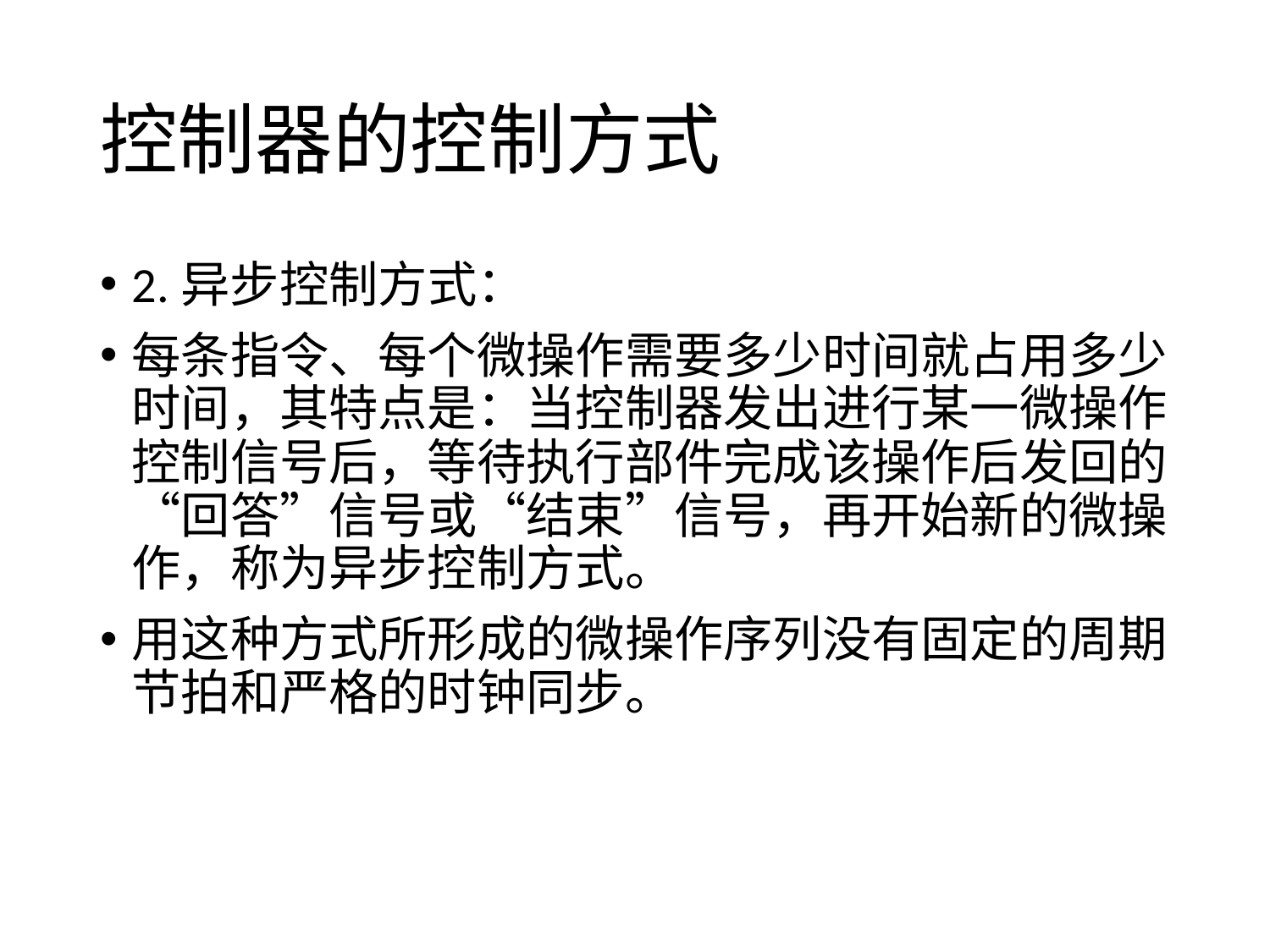

# 控制器的控制方式
2.异步控制方式：
每条指令、每个微操作需要多少时间就占用多少时间，其特点是：当控制器发出进行某一微操作控制信号后，等待执行部件完成该操作后发回的“回答”信号或“结束”信号，再开始新的微操作，称为异步控制方式。
用这种方式所形成的微操作序列没有固定的周期节拍和严格的时钟同步。